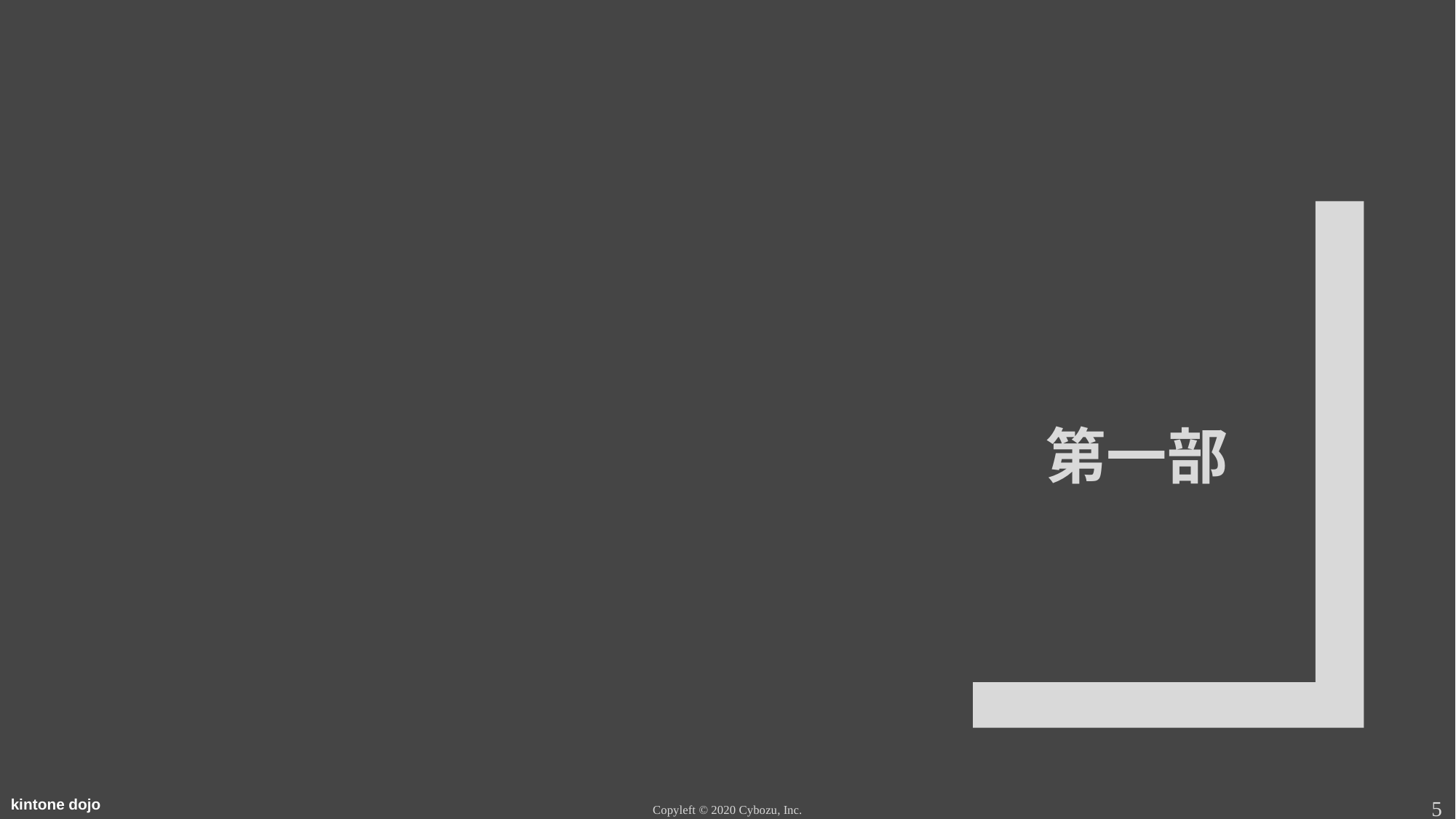

# 第一部
5
Copyleft © 2020 Cybozu, Inc.